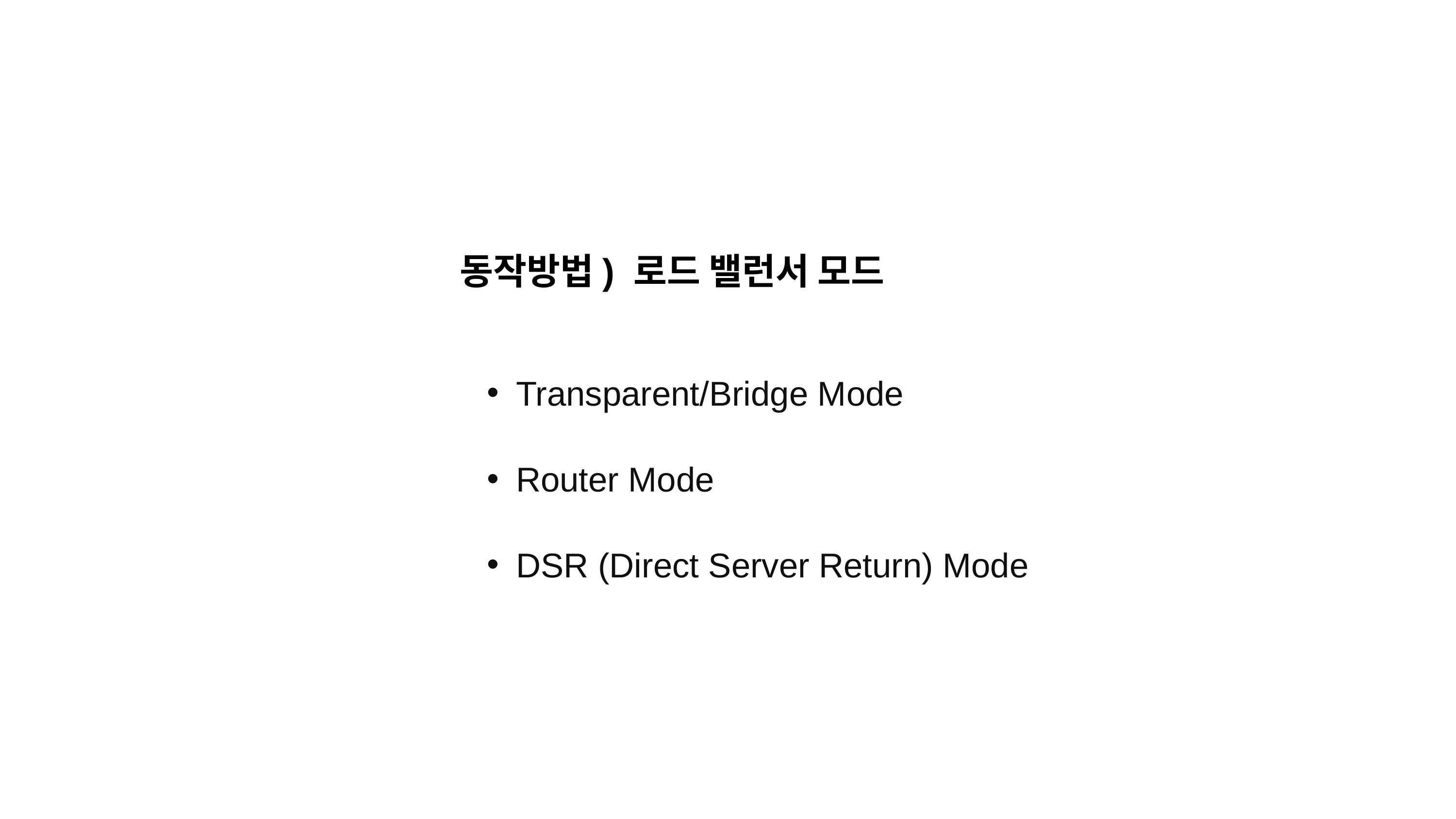

동작방법) 로드 밸런서 모드
Transparent/Bridge Mode
Router Mode
DSR (Direct Server Return) Mode